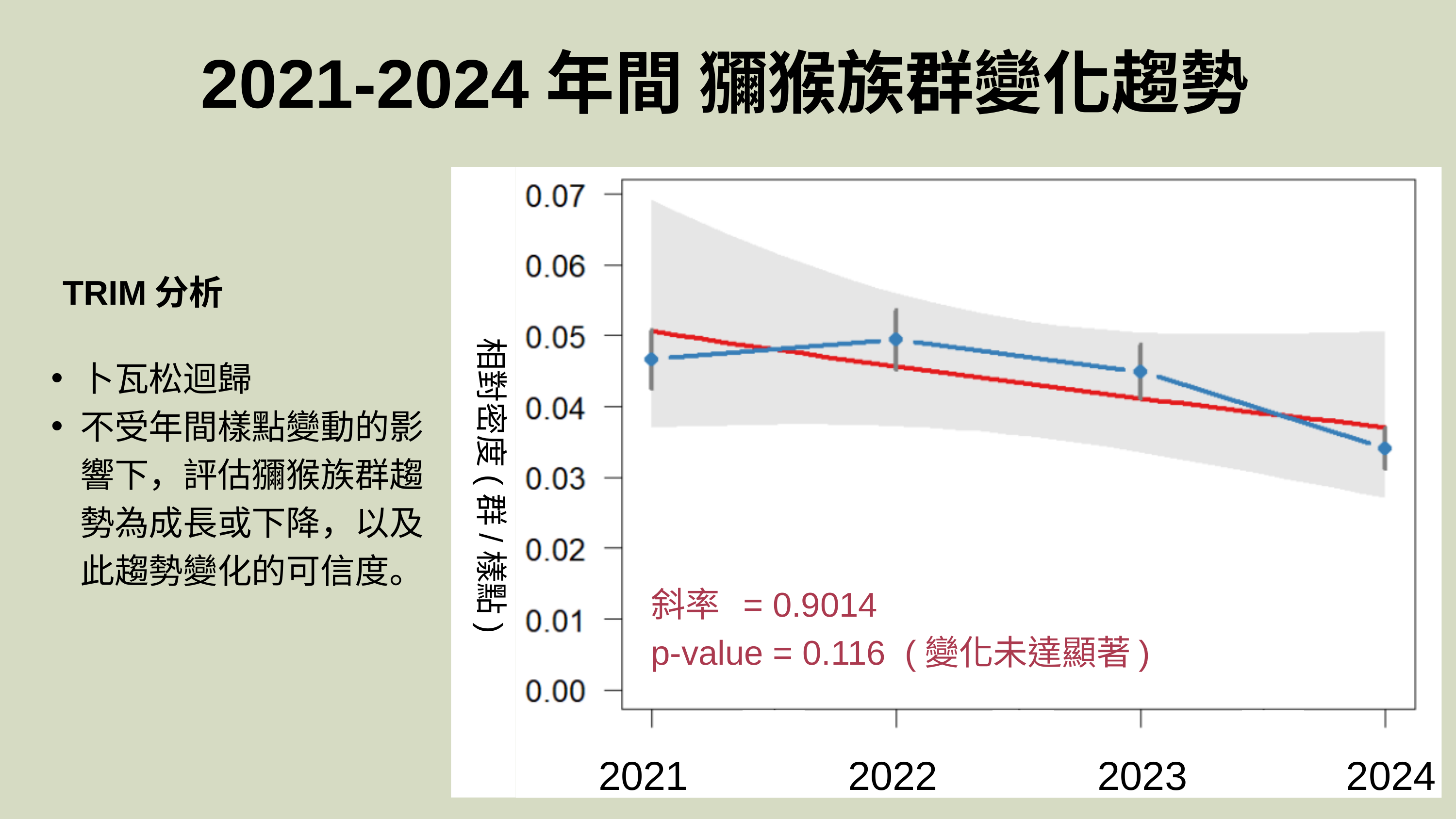

2021-2024年間 獼猴族群變化趨勢

相對密度(群/樣點)
斜率  = 0.9014
p-value = 0.116  (變化未達顯著)

2021
2022
2023
2024

TRIM分析
卜瓦松迴歸
不受年間樣點變動的影響下，評估獼猴族群趨勢為成長或下降，以及此趨勢變化的可信度。